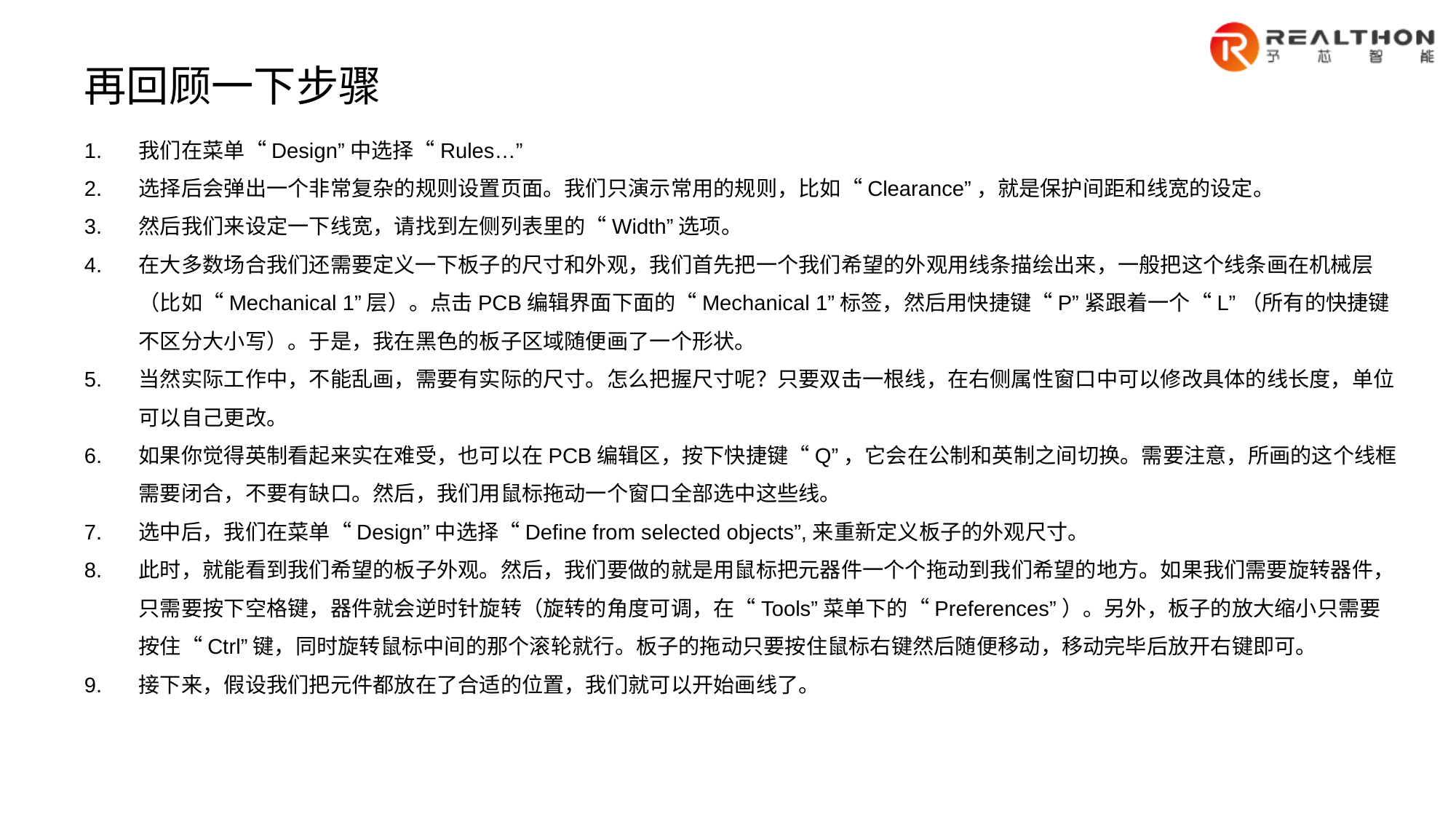

再回顾一下步骤
我们在菜单“Design”中选择“Rules…”
选择后会弹出一个非常复杂的规则设置页面。我们只演示常用的规则，比如“Clearance”，就是保护间距和线宽的设定。
然后我们来设定一下线宽，请找到左侧列表里的“Width”选项。
在大多数场合我们还需要定义一下板子的尺寸和外观，我们首先把一个我们希望的外观用线条描绘出来，一般把这个线条画在机械层（比如“Mechanical 1”层）。点击PCB编辑界面下面的“Mechanical 1”标签，然后用快捷键“P”紧跟着一个“L”（所有的快捷键不区分大小写）。于是，我在黑色的板子区域随便画了一个形状。
当然实际工作中，不能乱画，需要有实际的尺寸。怎么把握尺寸呢？只要双击一根线，在右侧属性窗口中可以修改具体的线长度，单位可以自己更改。
如果你觉得英制看起来实在难受，也可以在PCB编辑区，按下快捷键“Q”，它会在公制和英制之间切换。需要注意，所画的这个线框需要闭合，不要有缺口。然后，我们用鼠标拖动一个窗口全部选中这些线。
选中后，我们在菜单“Design”中选择“Define from selected objects”,来重新定义板子的外观尺寸。
此时，就能看到我们希望的板子外观。然后，我们要做的就是用鼠标把元器件一个个拖动到我们希望的地方。如果我们需要旋转器件，只需要按下空格键，器件就会逆时针旋转（旋转的角度可调，在“Tools”菜单下的“Preferences”）。另外，板子的放大缩小只需要按住“Ctrl”键，同时旋转鼠标中间的那个滚轮就行。板子的拖动只要按住鼠标右键然后随便移动，移动完毕后放开右键即可。
接下来，假设我们把元件都放在了合适的位置，我们就可以开始画线了。